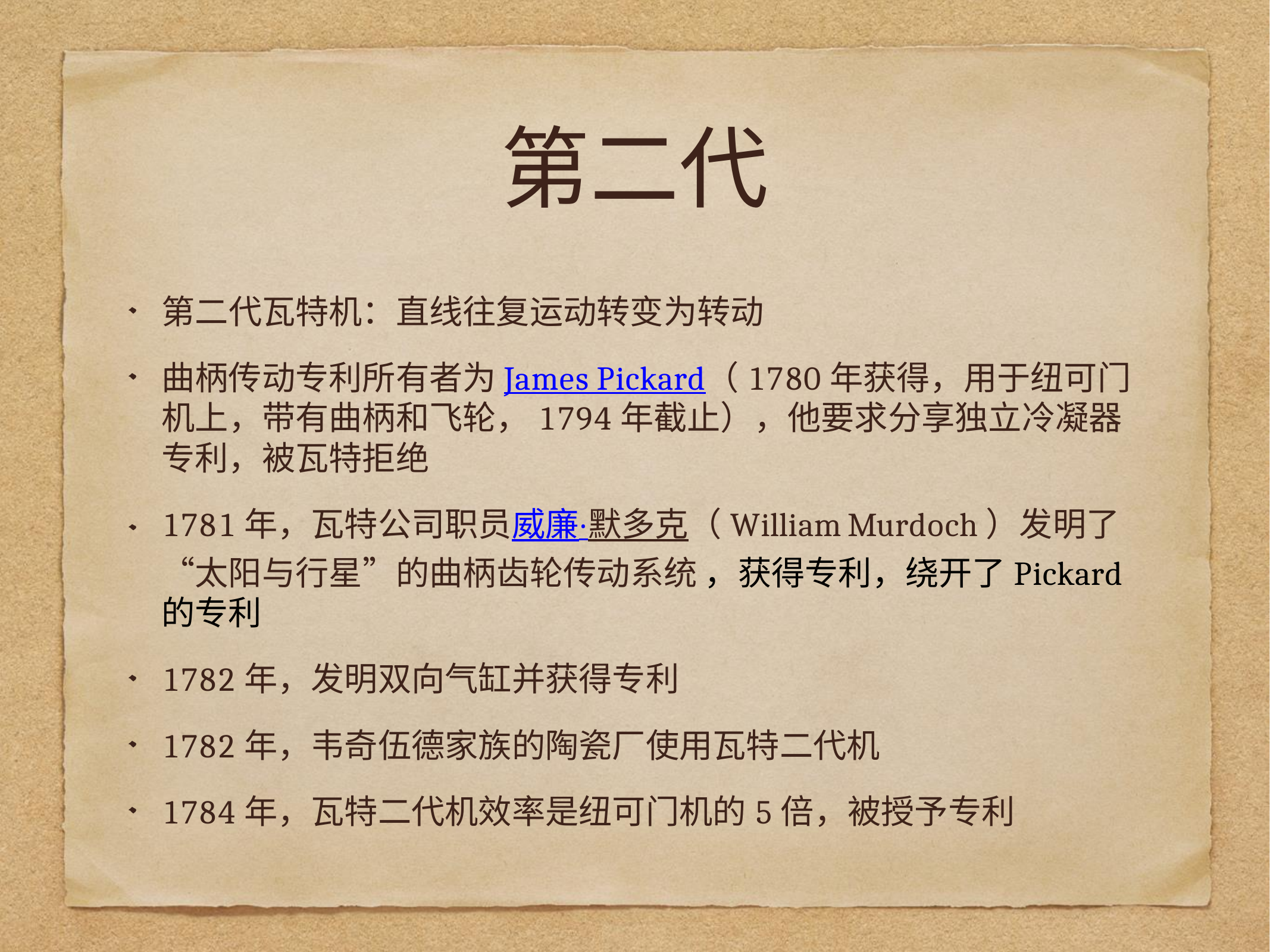

# 第二代
第二代瓦特机：直线往复运动转变为转动
曲柄传动专利所有者为James Pickard（1780年获得，用于纽可门机上，带有曲柄和飞轮，1794年截止），他要求分享独立冷凝器专利，被瓦特拒绝
1781年，瓦特公司职员威廉·默多克（William Murdoch）发明了“太阳与行星”的曲柄齿轮传动系统 ，获得专利，绕开了Pickard的专利
1782年，发明双向气缸并获得专利
1782年，韦奇伍德家族的陶瓷厂使用瓦特二代机
1784年，瓦特二代机效率是纽可门机的5倍，被授予专利